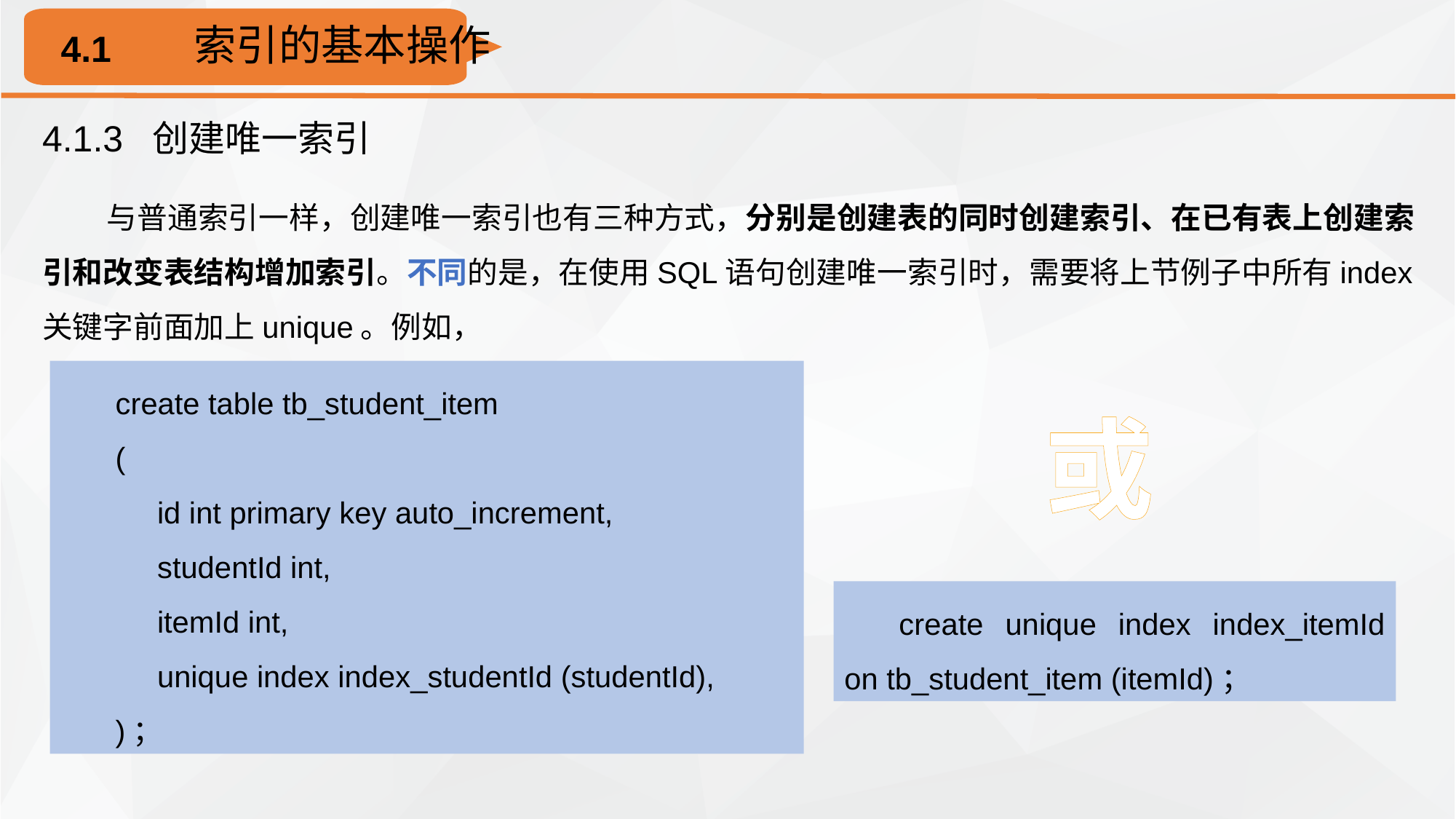

索引的基本操作
4.1
4.1.3  创建唯一索引
与普通索引一样，创建唯一索引也有三种方式，分别是创建表的同时创建索引、在已有表上创建索引和改变表结构增加索引。不同的是，在使用SQL语句创建唯一索引时，需要将上节例子中所有index关键字前面加上unique。例如，
create table tb_student_item
(
     id int primary key auto_increment,
     studentId int,
     itemId int,
     unique index index_studentId (studentId),
)；
或
create unique index index_itemId on tb_student_item (itemId)；